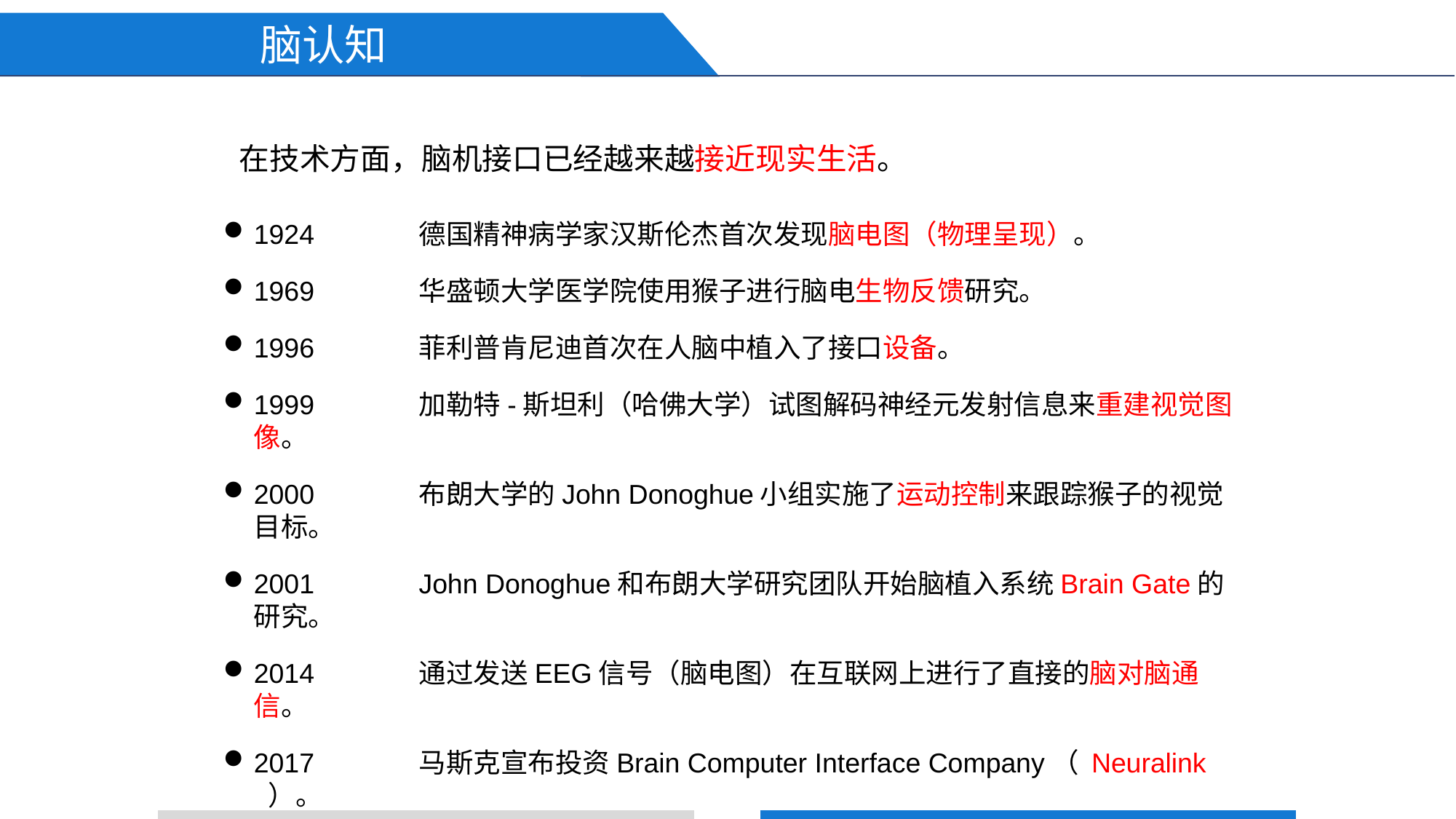

脑认知
# 在技术方面，脑机接口已经越来越接近现实生活。
1924	德国精神病学家汉斯伦杰首次发现脑电图（物理呈现）。
1969	华盛顿大学医学院使用猴子进行脑电生物反馈研究。
1996	菲利普肯尼迪首次在人脑中植入了接口设备。
1999	加勒特-斯坦利（哈佛大学）试图解码神经元发射信息来重建视觉图像。
2000	布朗大学的John Donoghue小组实施了运动控制来跟踪猴子的视觉目标。
2001	John Donoghue和布朗大学研究团队开始脑植入系统Brain Gate的研究。
2014	通过发送EEG信号（脑电图）在互联网上进行了直接的脑对脑通信。
2017	马斯克宣布投资Brain Computer Interface Company（ Neuralink ）。
2017	Facebook建立了一个脑机接口技术团队来研究脑打字项目（将人脑的思维解码为文字语言，定位在消费电子类的非侵入式应用）。